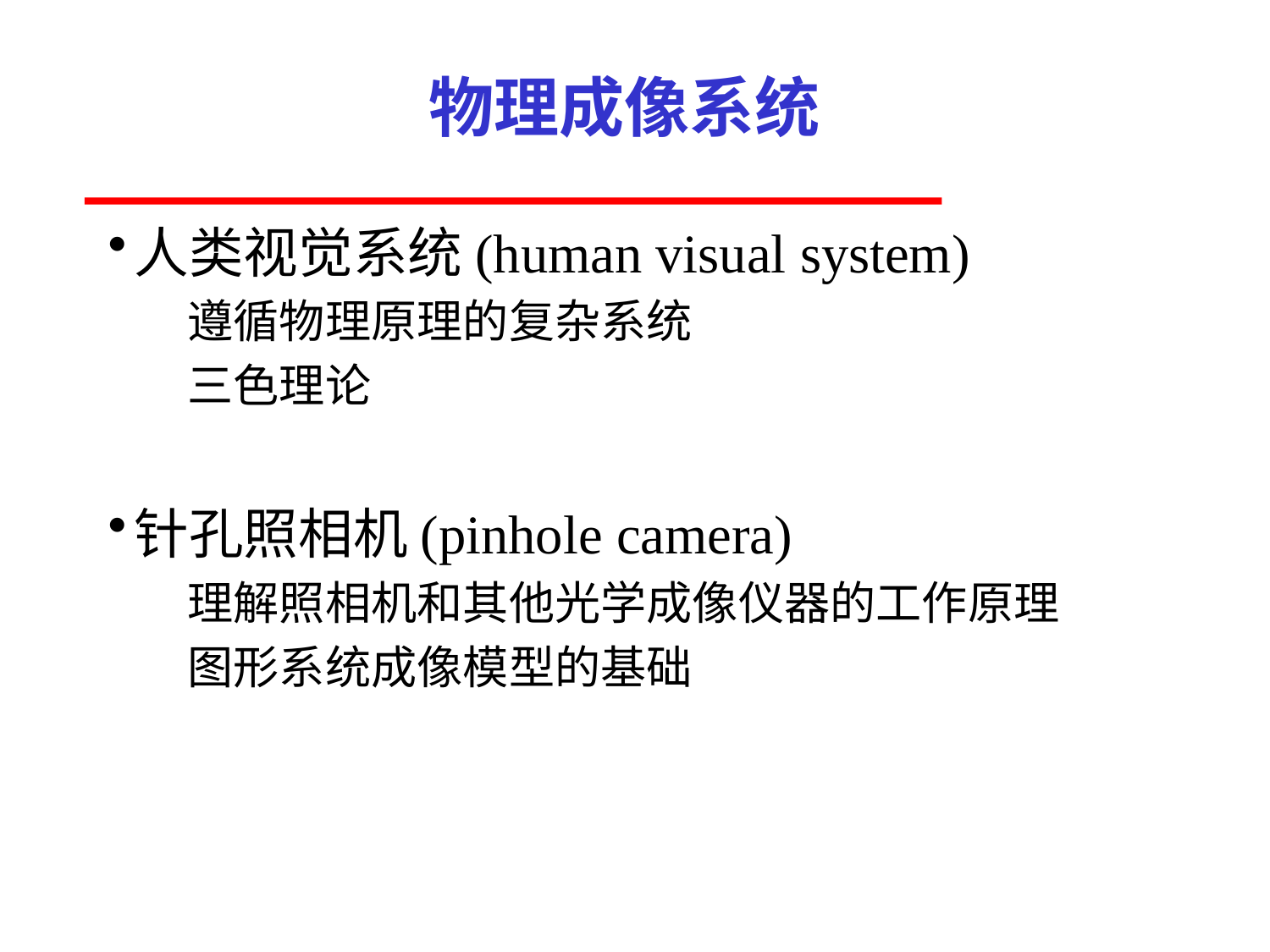

# 物理成像系统
人类视觉系统(human visual system)
遵循物理原理的复杂系统
三色理论

针孔照相机(pinhole camera)
理解照相机和其他光学成像仪器的工作原理
图形系统成像模型的基础

19